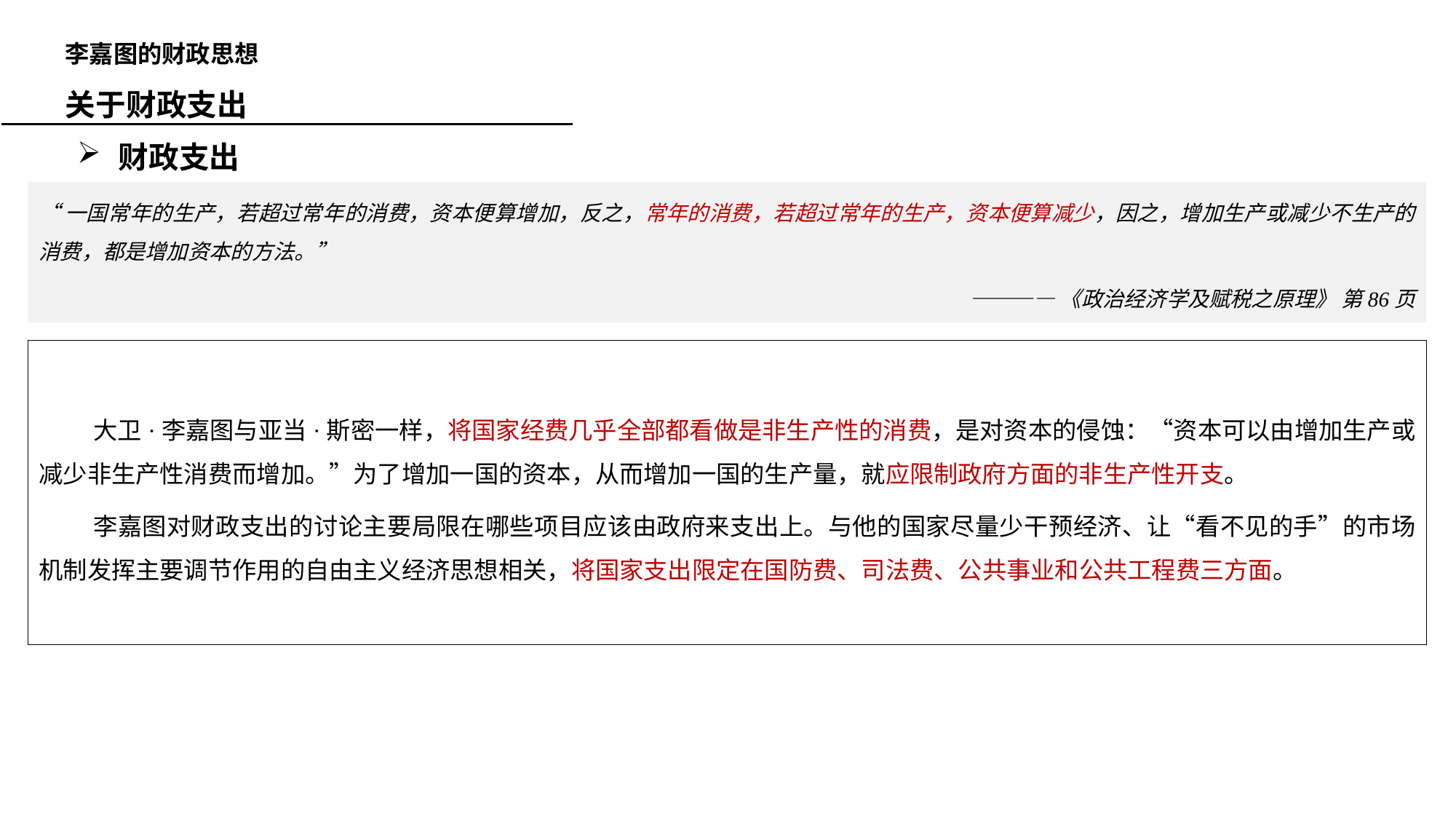

李嘉图的财政思想
关于财政支出
财政支出
“一国常年的生产，若超过常年的消费，资本便算增加，反之，常年的消费，若超过常年的生产，资本便算减少，因之，增加生产或减少不生产的消费，都是增加资本的方法。”
————《政治经济学及赋税之原理》 第86页
大卫·李嘉图与亚当·斯密一样，将国家经费几乎全部都看做是非生产性的消费，是对资本的侵蚀：“资本可以由增加生产或减少非生产性消费而增加。”为了增加一国的资本，从而增加一国的生产量，就应限制政府方面的非生产性开支。
李嘉图对财政支出的讨论主要局限在哪些项目应该由政府来支出上。与他的国家尽量少干预经济、让“看不见的手”的市场机制发挥主要调节作用的自由主义经济思想相关，将国家支出限定在国防费、司法费、公共事业和公共工程费三方面。